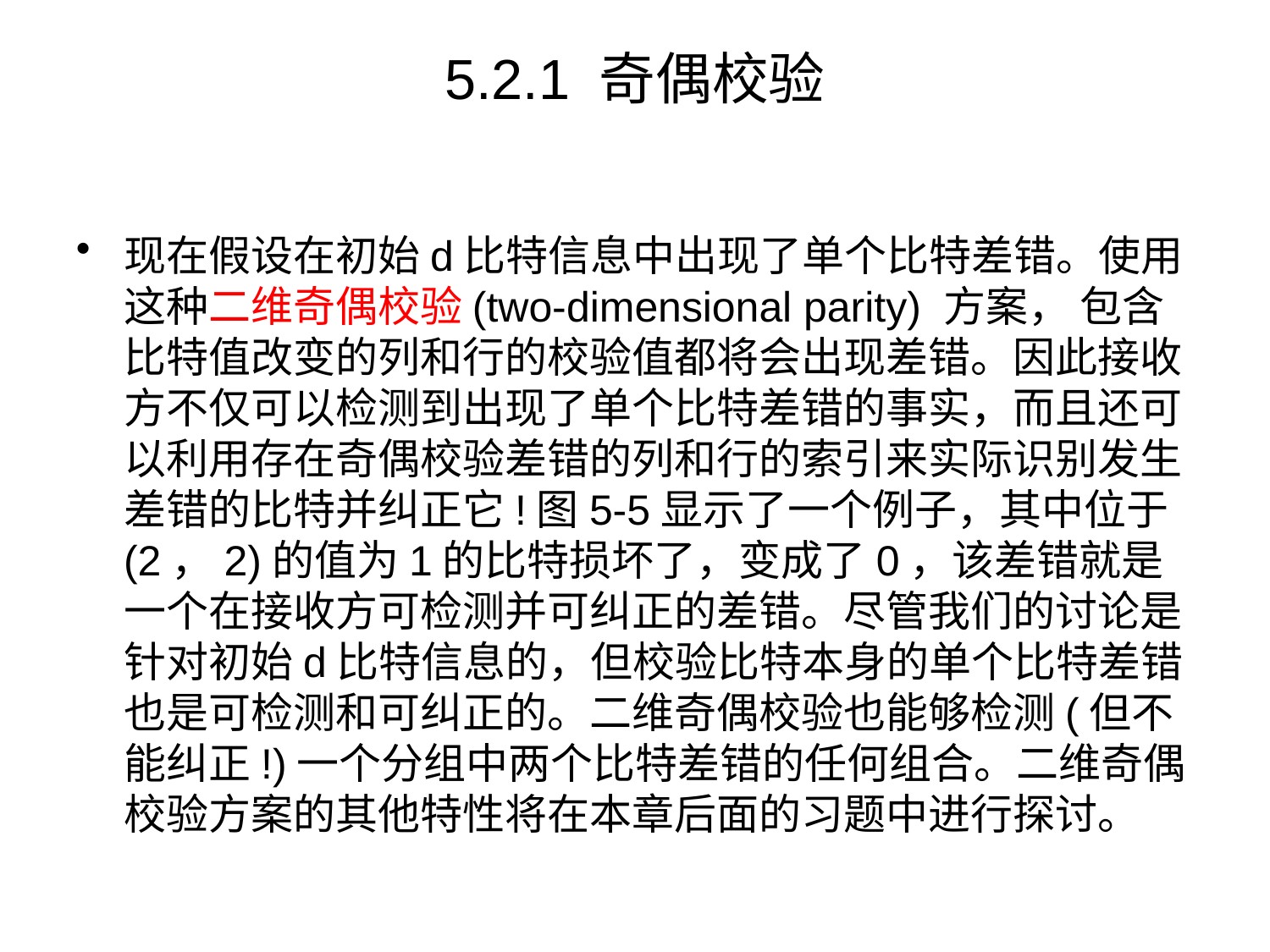

# 5.2.1 奇偶校验
现在假设在初始d比特信息中出现了单个比特差错。使用这种二维奇偶校验(two-dimensional parity) 方案， 包含比特值改变的列和行的校验值都将会出现差错。因此接收方不仅可以检测到出现了单个比特差错的事实，而且还可以利用存在奇偶校验差错的列和行的索引来实际识别发生差错的比特并纠正它!图5-5显示了一个例子，其中位于(2，2)的值为1的比特损坏了，变成了0，该差错就是一个在接收方可检测并可纠正的差错。尽管我们的讨论是针对初始d比特信息的，但校验比特本身的单个比特差错也是可检测和可纠正的。二维奇偶校验也能够检测(但不能纠正!)一个分组中两个比特差错的任何组合。二维奇偶校验方案的其他特性将在本章后面的习题中进行探讨。